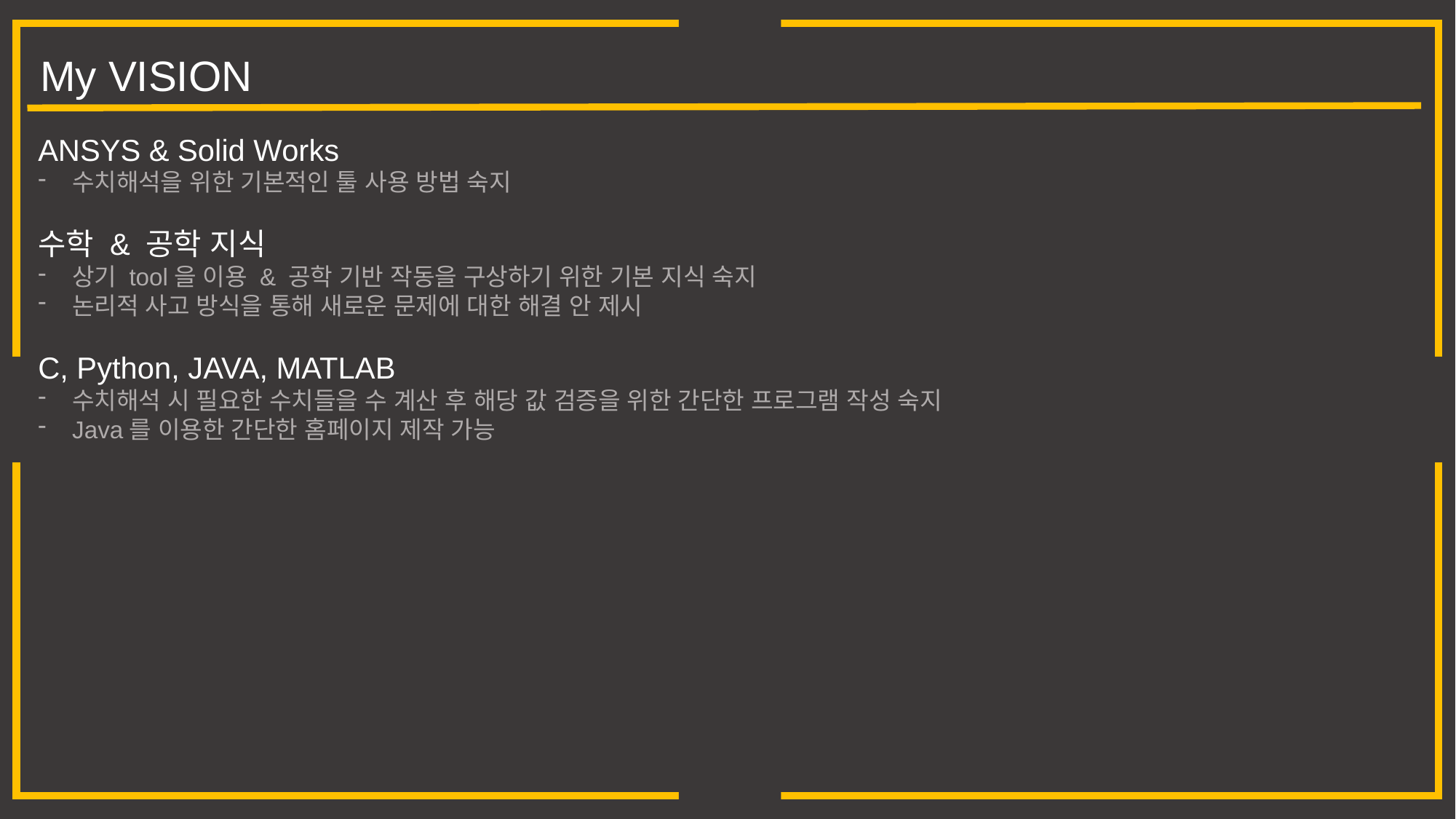

My VISION
ANSYS & Solid Works
수치해석을 위한 기본적인 툴 사용 방법 숙지

수학 & 공학 지식
상기 tool을 이용 & 공학 기반 작동을 구상하기 위한 기본 지식 숙지
논리적 사고 방식을 통해 새로운 문제에 대한 해결 안 제시

C, Python, JAVA, MATLAB
수치해석 시 필요한 수치들을 수 계산 후 해당 값 검증을 위한 간단한 프로그램 작성 숙지
Java를 이용한 간단한 홈페이지 제작 가능